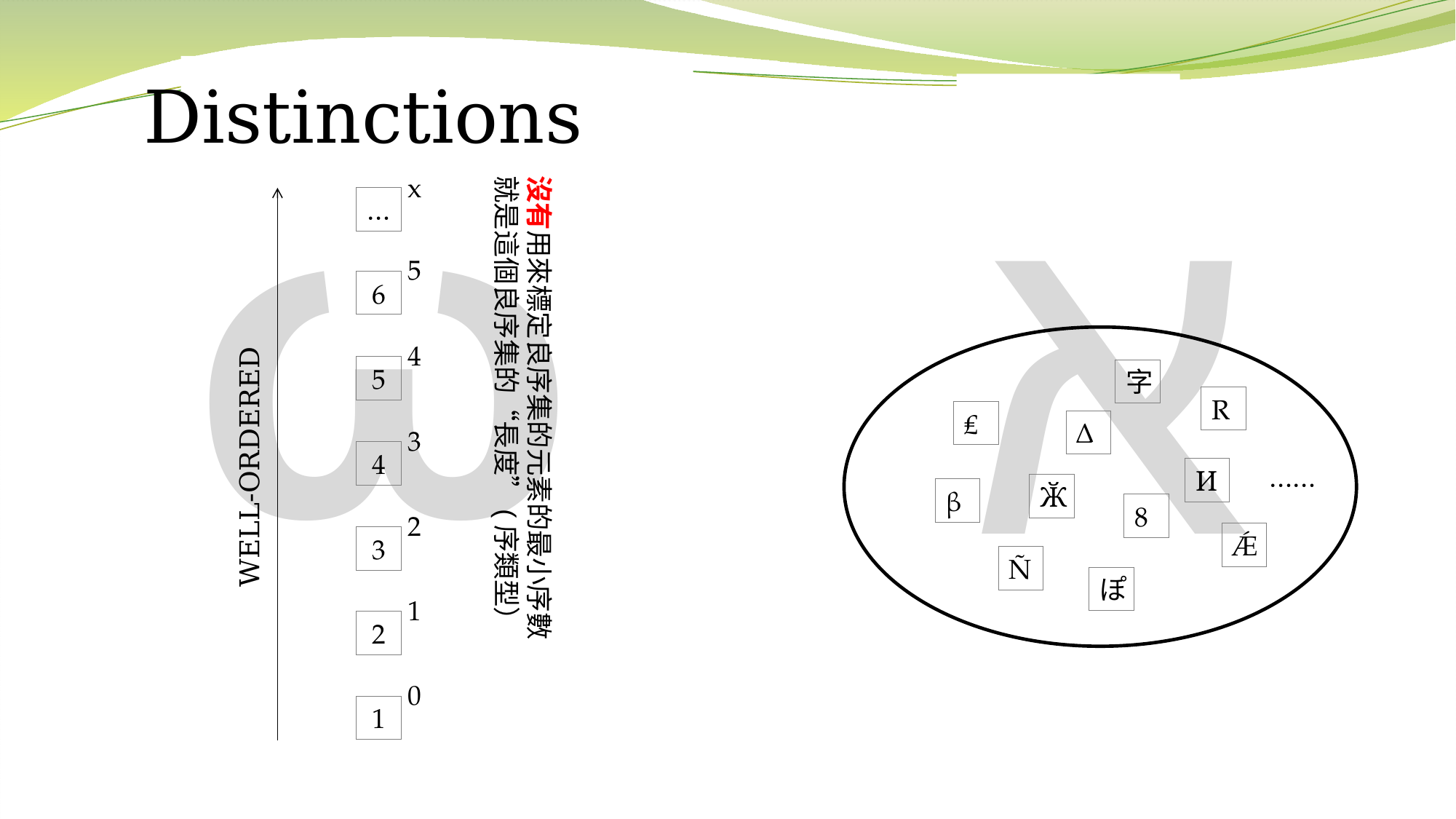

ω
א
Distinctions
x
沒有用來標定良序集的元素的最小序數
就是這個良序集的“長度”(序類型）
…
5
6
WELL-ORDERED

4
5
字
R
₤
∆
3
4
……
И
Ӂ
β
8
2
Ǽ
3
Ñ
ぽ
1
2
0
1